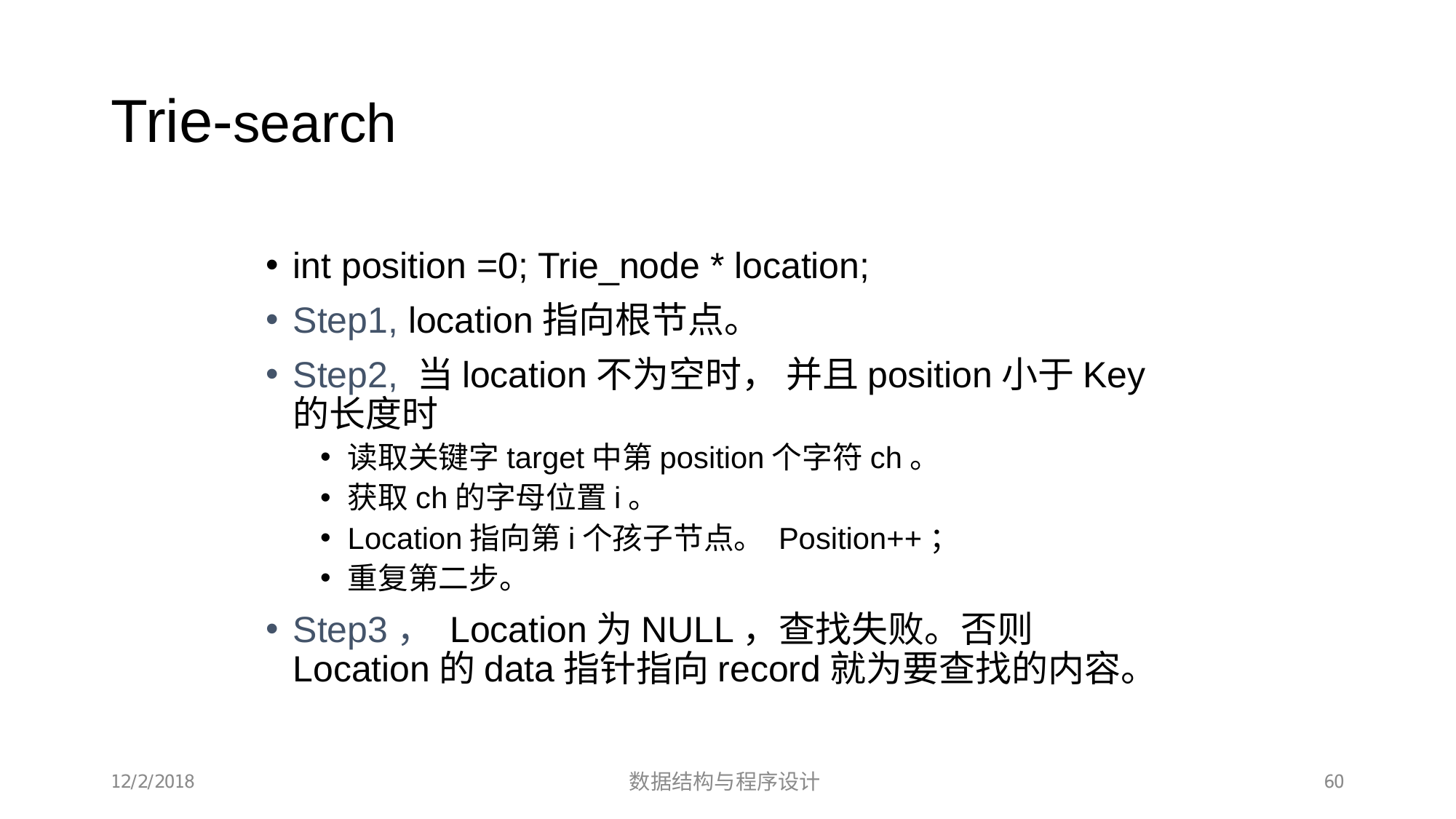

# Trie-search
int position =0; Trie_node * location;
Step1, location指向根节点。
Step2, 当location不为空时， 并且position小于Key的长度时
读取关键字target中第position个字符ch。
获取ch的字母位置i。
Location指向第i个孩子节点。 Position++；
重复第二步。
Step3， Location为NULL，查找失败。否则 Location的data指针指向record就为要查找的内容。

12/2/2018
数据结构与程序设计
60